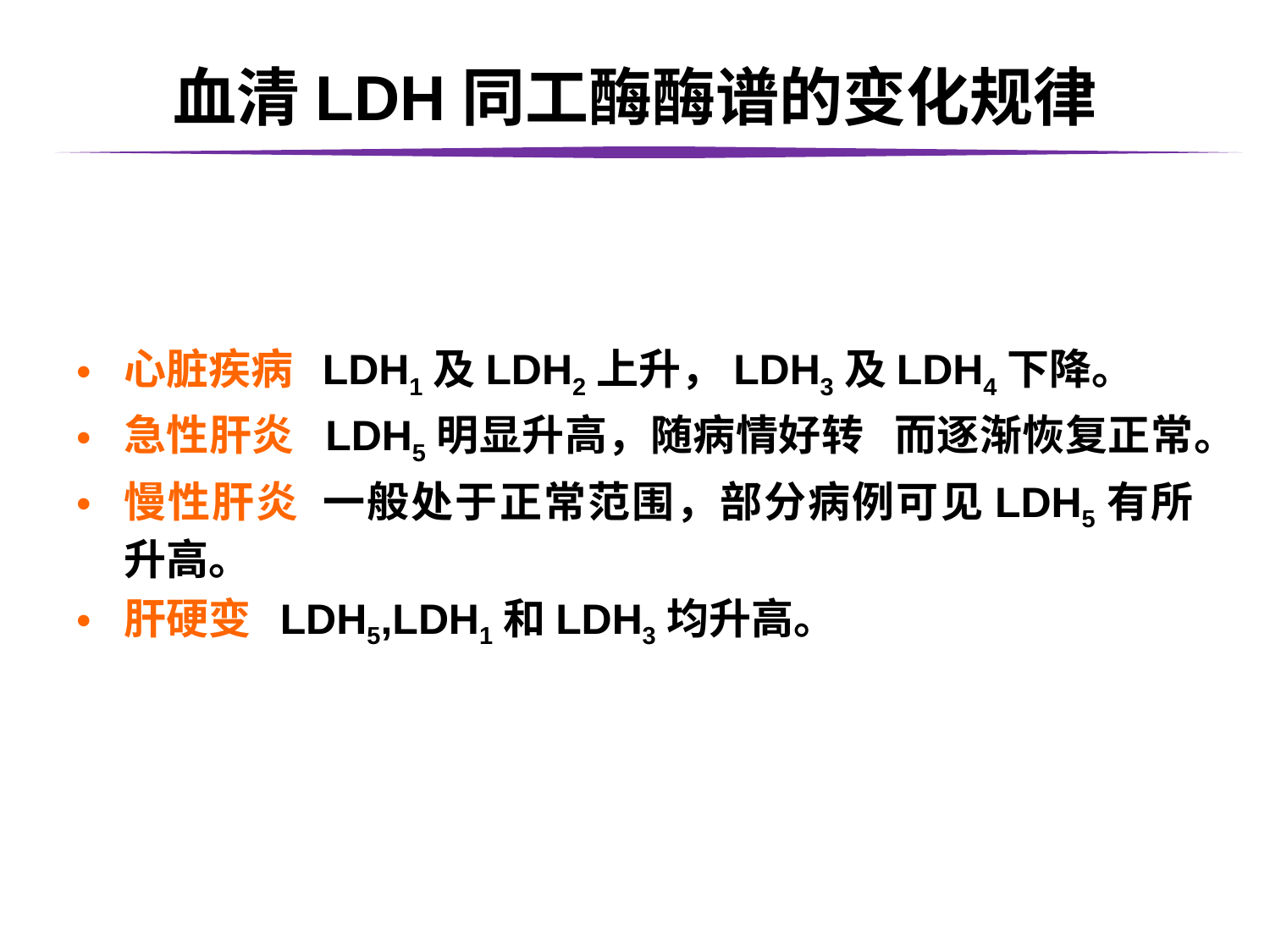

# 血清LDH同工酶酶谱的变化规律
心脏疾病  LDH1及LDH2上升，LDH3及LDH4下降。
急性肝炎  LDH5明显升高，随病情好转   而逐渐恢复正常。
慢性肝炎  一般处于正常范围，部分病例可见LDH5有所升高。
肝硬变  LDH5,LDH1和LDH3均升高。